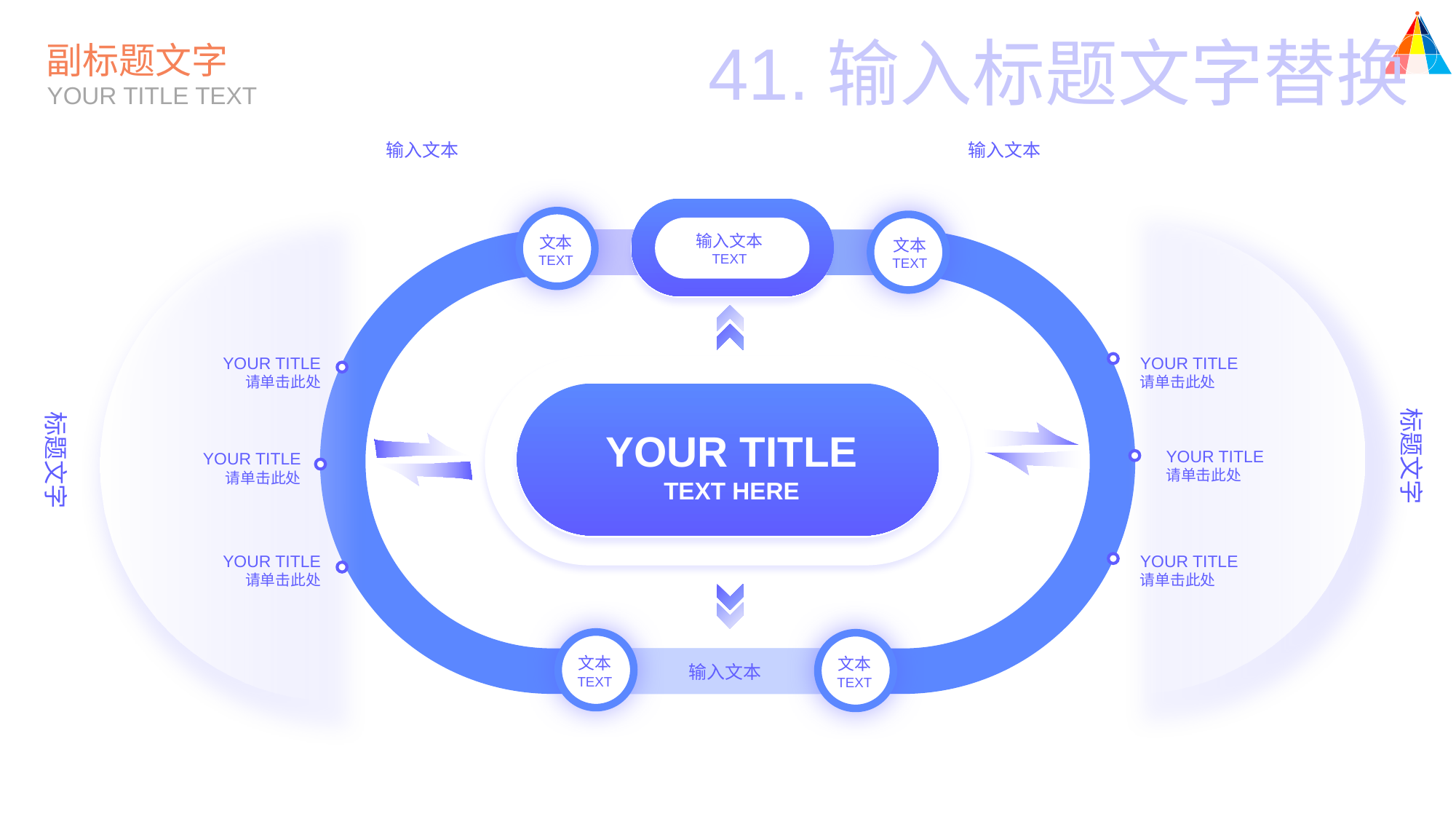

41.输入标题文字替换
副标题文字
YOUR TITLE TEXT
输入文本
输入文本

输入文本
TEXT
文本
TEXT

文本
TEXT

YOUR TITLE
请单击此处
YOUR TITLE
请单击此处

标题文字

标题文字

YOUR TITLE
TEXT HERE

YOUR TITLE
请单击此处
YOUR TITLE
请单击此处
YOUR TITLE
请单击此处
YOUR TITLE
请单击此处

文本
TEXT
文本
TEXT
输入文本